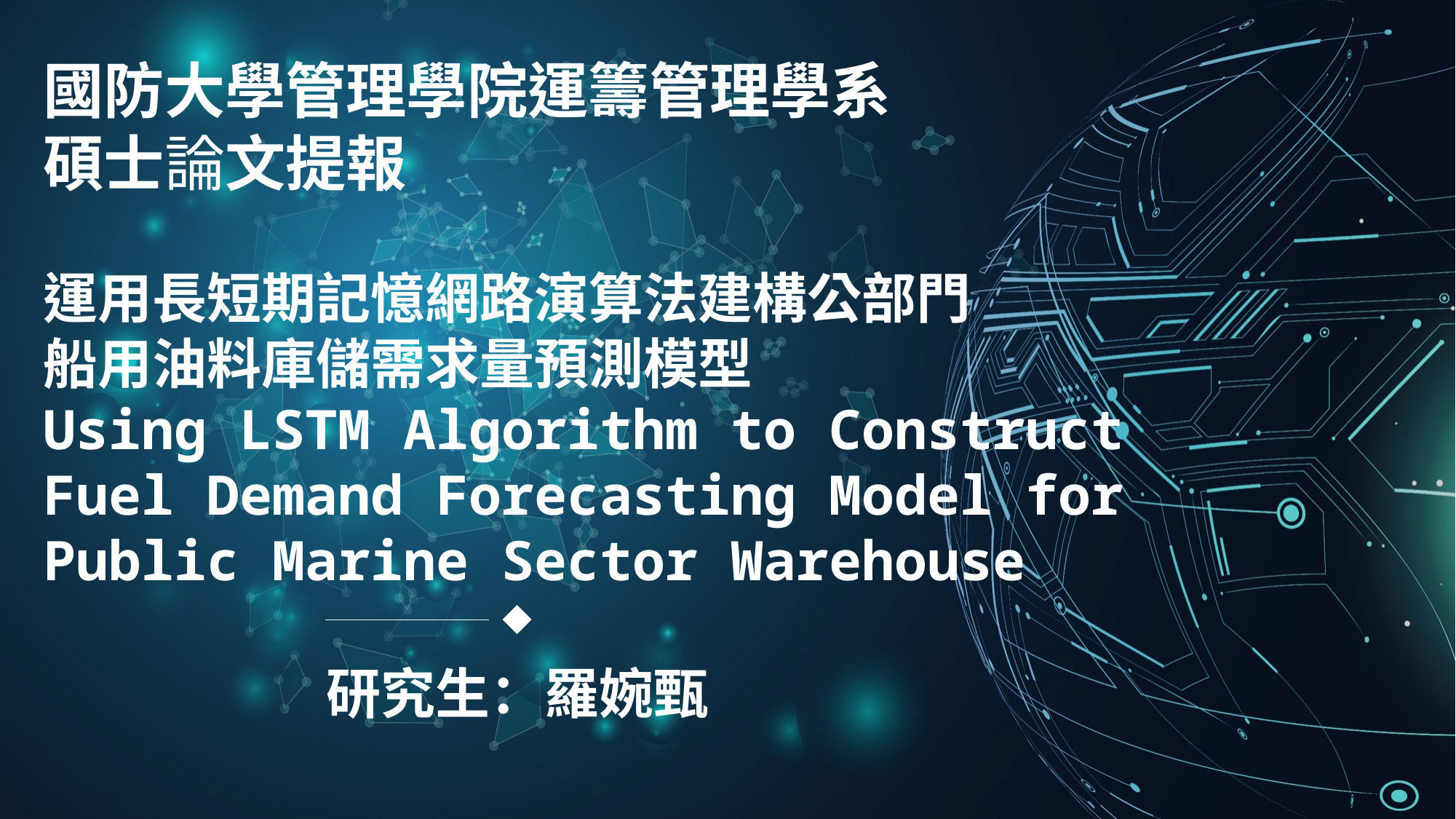

國防大學管理學院運籌管理學系
碩士論文提報

運用長短期記憶網路演算法建構公部門
船用油料庫儲需求量預測模型
Using LSTM Algorithm to Construct
Fuel Demand Forecasting Model for
Public Marine Sector Warehouse

研究生：羅婉甄